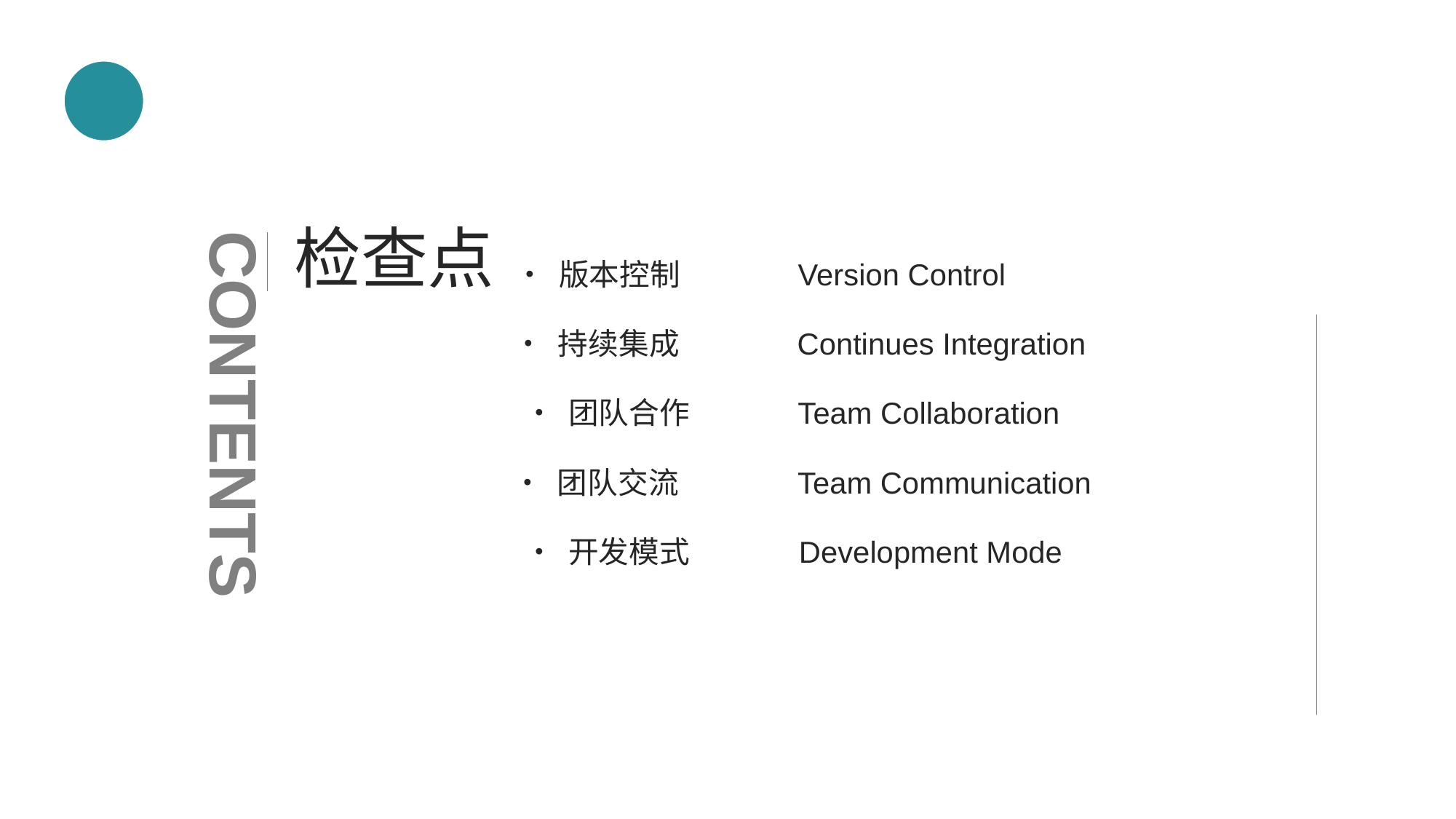

检查点
• 版本控制
Version Control
• 持续集成
Continues Integration
CONTENTS
• 团队合作
Team Collaboration
• 团队交流
Team Communication
• 开发模式
Development Mode